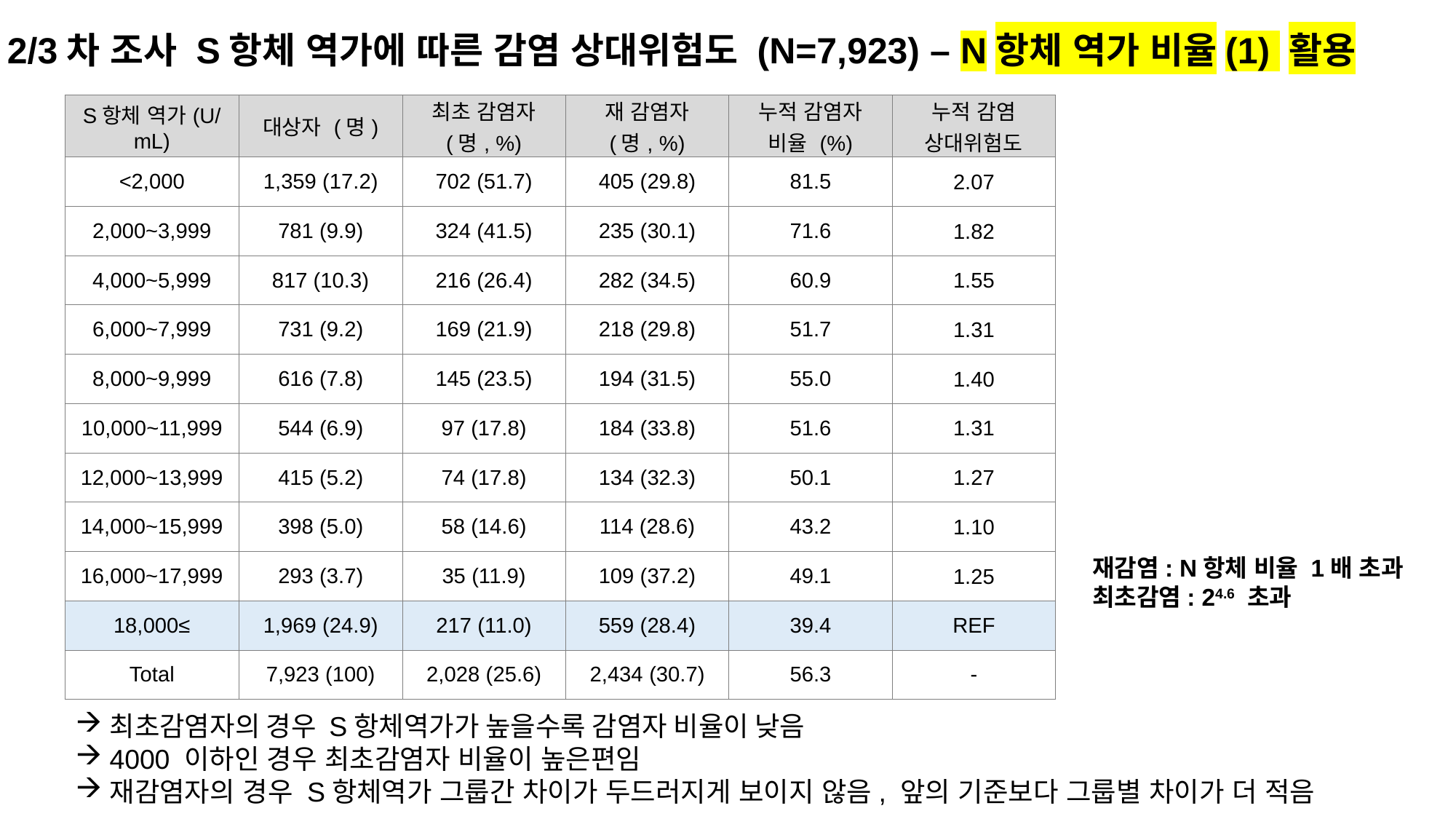

2/3차 조사 S항체 역가에 따른 감염 상대위험도 (N=7,923) – N항체 역가 비율(1) 활용
| S항체 역가(U/mL) | 대상자 (명) | 최초 감염자 (명, %) | 재 감염자 (명, %) | 누적 감염자 비율 (%) | 누적 감염 상대위험도 |
| --- | --- | --- | --- | --- | --- |
| <2,000 | 1,359 (17.2) | 702 (51.7) | 405 (29.8) | 81.5 | 2.07 |
| 2,000~3,999 | 781 (9.9) | 324 (41.5) | 235 (30.1) | 71.6 | 1.82 |
| 4,000~5,999 | 817 (10.3) | 216 (26.4) | 282 (34.5) | 60.9 | 1.55 |
| 6,000~7,999 | 731 (9.2) | 169 (21.9) | 218 (29.8) | 51.7 | 1.31 |
| 8,000~9,999 | 616 (7.8) | 145 (23.5) | 194 (31.5) | 55.0 | 1.40 |
| 10,000~11,999 | 544 (6.9) | 97 (17.8) | 184 (33.8) | 51.6 | 1.31 |
| 12,000~13,999 | 415 (5.2) | 74 (17.8) | 134 (32.3) | 50.1 | 1.27 |
| 14,000~15,999 | 398 (5.0) | 58 (14.6) | 114 (28.6) | 43.2 | 1.10 |
| 16,000~17,999 | 293 (3.7) | 35 (11.9) | 109 (37.2) | 49.1 | 1.25 |
| 18,000≤ | 1,969 (24.9) | 217 (11.0) | 559 (28.4) | 39.4 | REF |
| Total | 7,923 (100) | 2,028 (25.6) | 2,434 (30.7) | 56.3 | - |
재감염: N항체 비율 1배 초과
최초감염: 24.6 초과
최초감염자의 경우 S항체역가가 높을수록 감염자 비율이 낮음
4000 이하인 경우 최초감염자 비율이 높은편임
재감염자의 경우 S항체역가 그룹간 차이가 두드러지게 보이지 않음, 앞의 기준보다 그룹별 차이가 더 적음